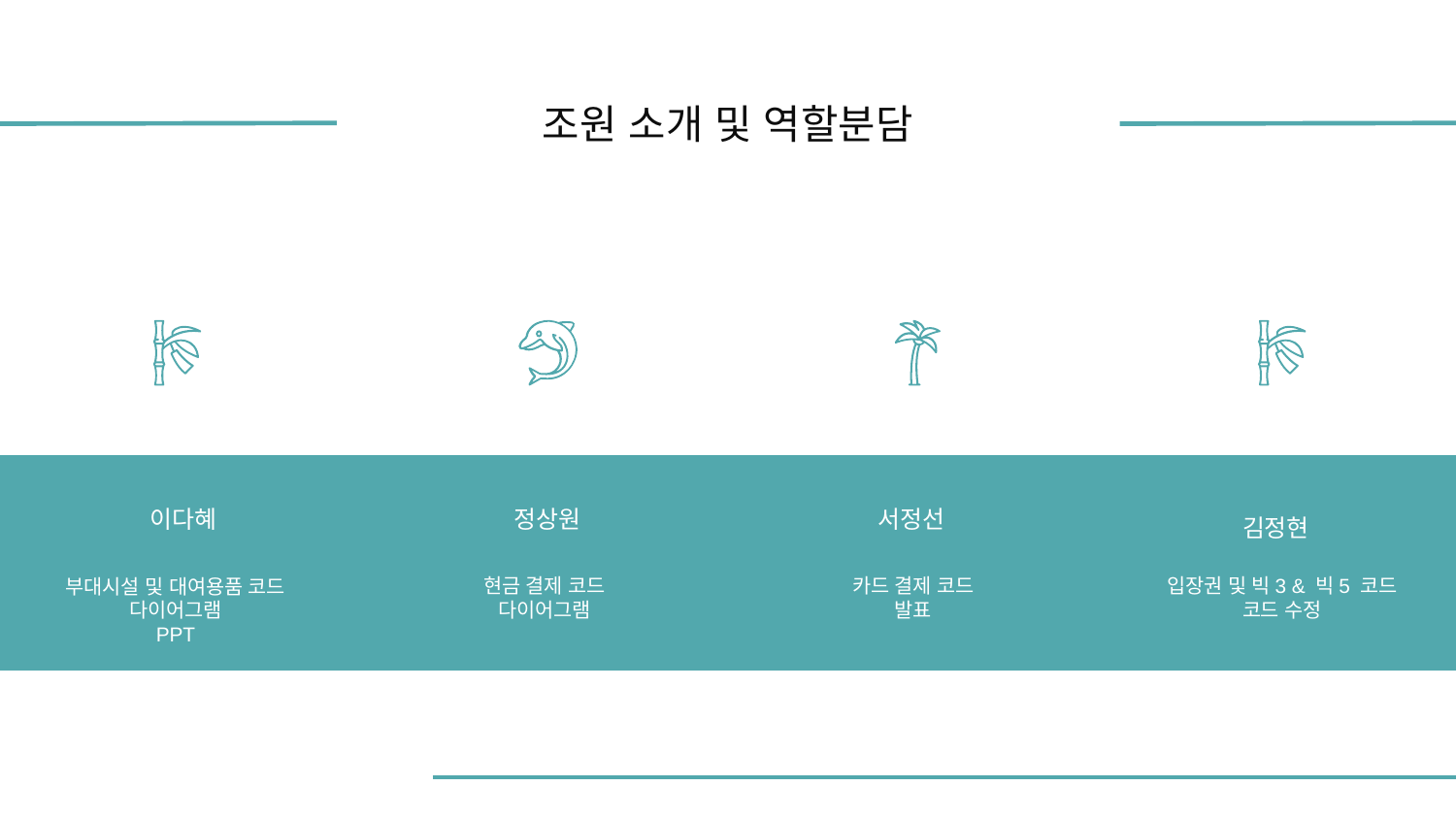

조원 소개 및 역할분담

이다혜
정상원
서정선
김정현
현금 결제 코드
다이어그램
카드 결제 코드
발표
입장권 및 빅3 & 빅5 코드
코드 수정
부대시설 및 대여용품 코드
다이어그램
PPT